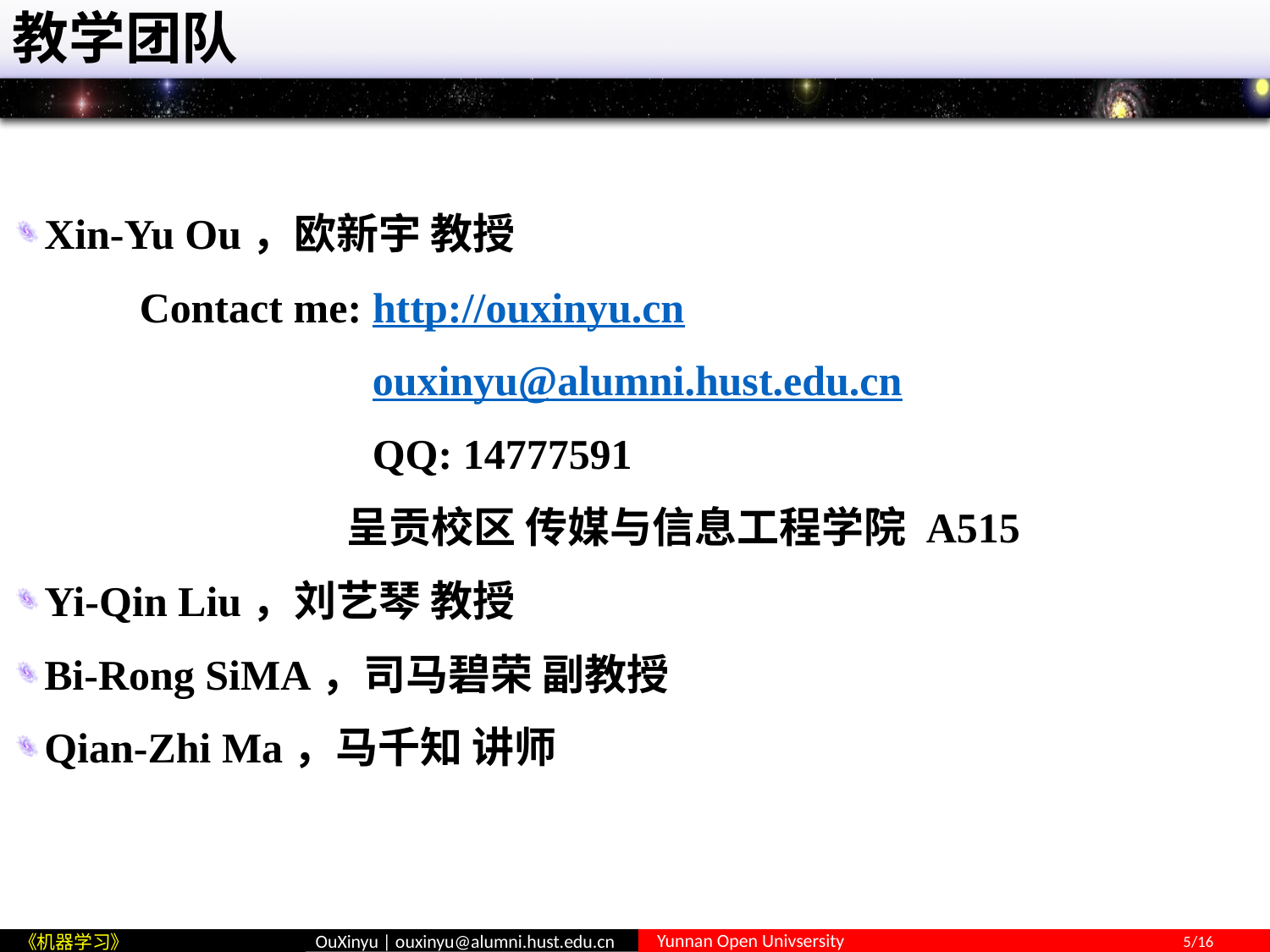

# 教学团队

Xin-Yu Ou，欧新宇 教授
	Contact me: http://ouxinyu.cn
                                  ouxinyu@alumni.hust.edu.cn
                                  QQ: 14777591
                                  呈贡校区 传媒与信息工程学院 A515
Yi-Qin Liu，刘艺琴 教授
Bi-Rong SiMA，司马碧荣 副教授
Qian-Zhi Ma，马千知 讲师